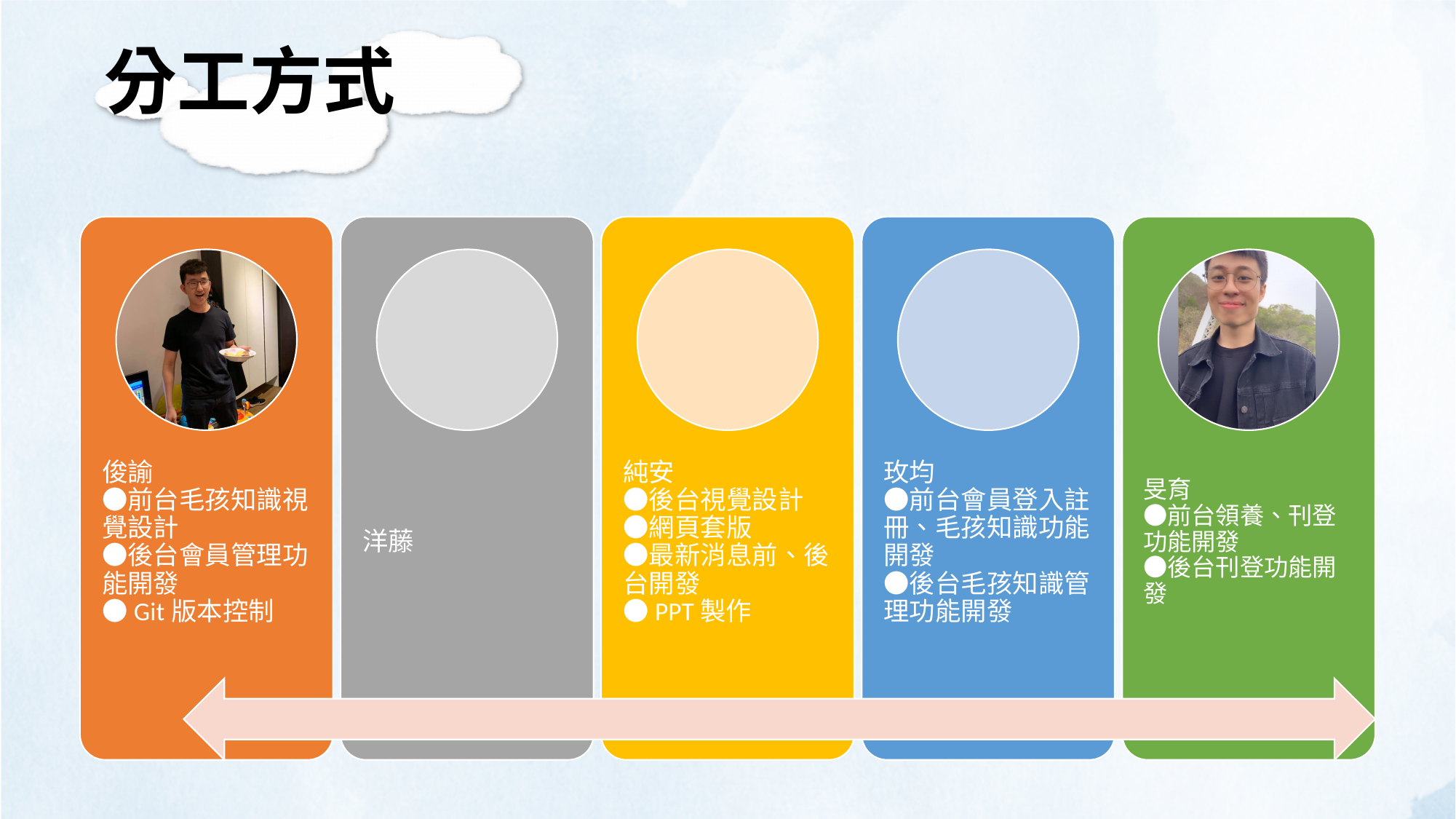

分工方式
俊諭
●前台毛孩知識視覺設計
●後台會員管理功能開發
●Git版本控制
洋藤
純安
●後台視覺設計
●網頁套版
●最新消息前、後台開發
●PPT製作
玫均
●前台會員登入註冊、毛孩知識功能開發
●後台毛孩知識管理功能開發
旻育
●前台領養、刊登功能開發
●後台刊登功能開發